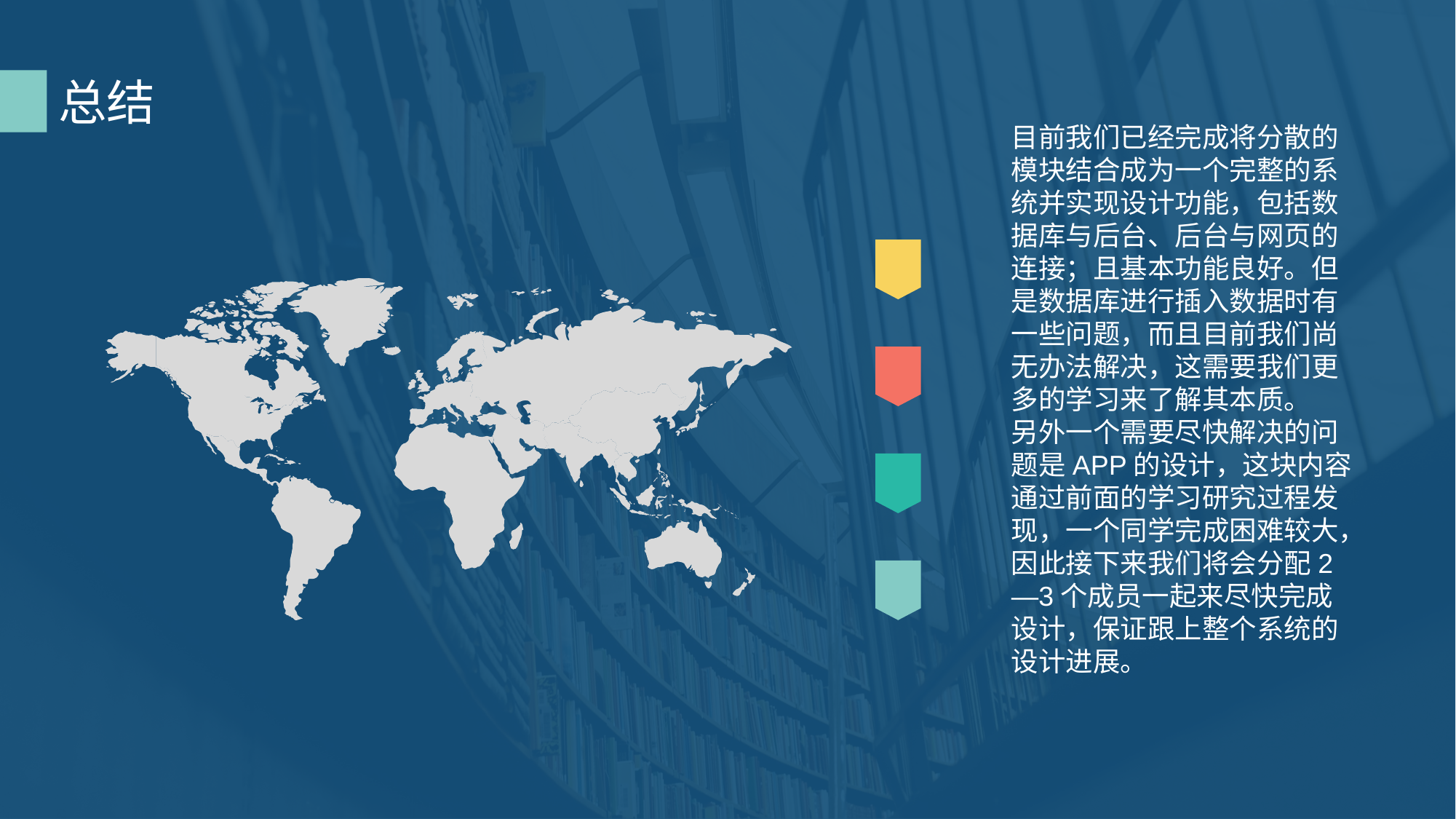

总结
目前我们已经完成将分散的模块结合成为一个完整的系统并实现设计功能，包括数据库与后台、后台与网页的连接；且基本功能良好。但是数据库进行插入数据时有一些问题，而且目前我们尚无办法解决，这需要我们更多的学习来了解其本质。
另外一个需要尽快解决的问题是APP的设计，这块内容通过前面的学习研究过程发现，一个同学完成困难较大，因此接下来我们将会分配2—3个成员一起来尽快完成设计，保证跟上整个系统的设计进展。